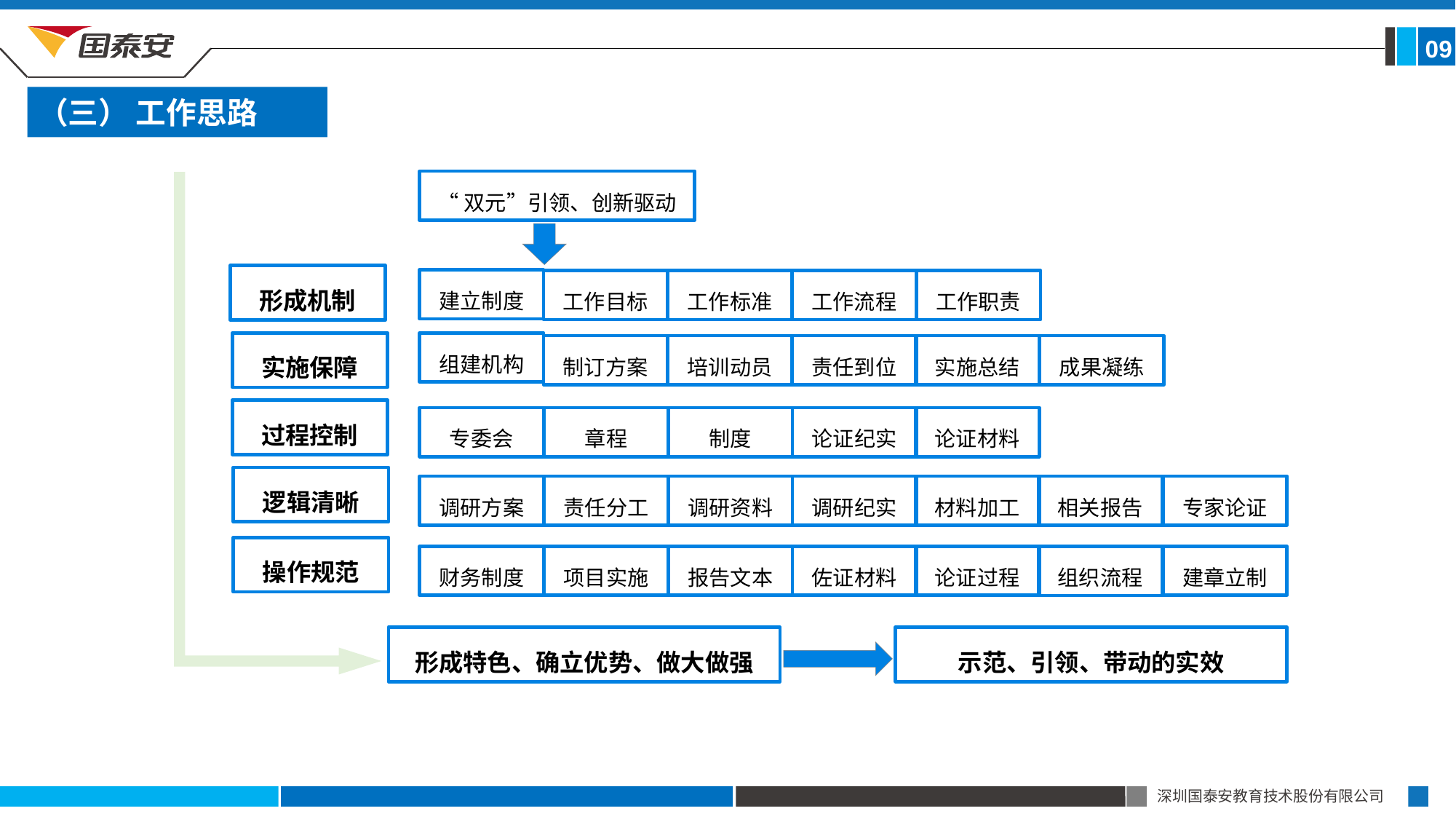

09
（三） 工作思路
“双元”引领、创新驱动

形成机制
建立制度
工作目标
工作标准
工作流程
工作职责

实施保障
组建机构
制订方案
培训动员
责任到位
实施总结
成果凝练
过程控制
制度
专委会
章程
论证纪实
论证材料
逻辑清晰
调研方案
责任分工
调研资料
调研纪实
材料加工
相关报告
专家论证
操作规范
财务制度
项目实施
报告文本
佐证材料
论证过程
建章立制
组织流程
形成特色、确立优势、做大做强
示范、引领、带动的实效